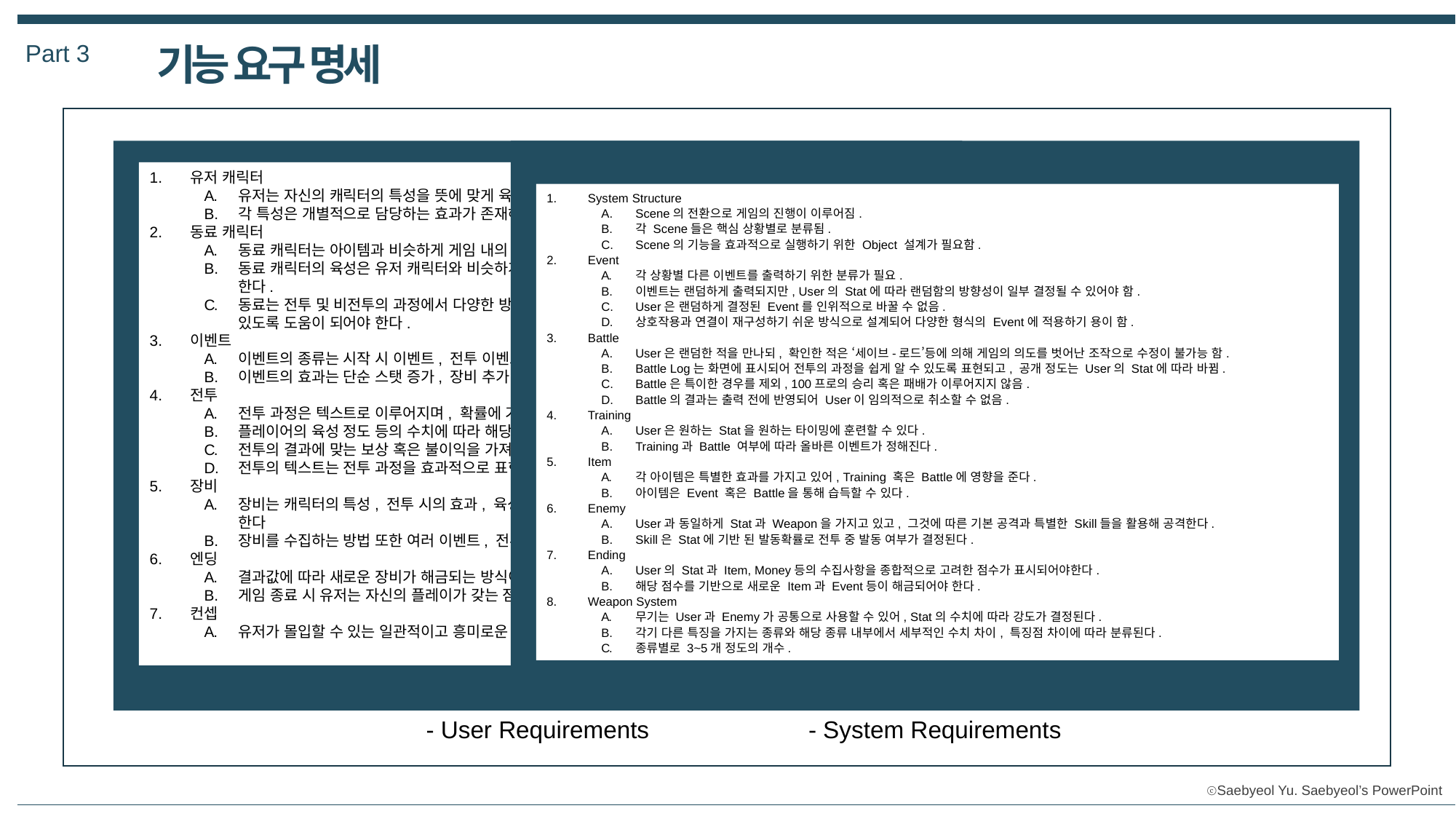

Part 3
기능 요구 명세

System Structure
Scene의 전환으로 게임의 진행이 이루어짐.
각 Scene들은 핵심 상황별로 분류됨.
Scene의 기능을 효과적으로 실행하기 위한 Object 설계가 필요함.
Event
각 상황별 다른 이벤트를 출력하기 위한 분류가 필요.
이벤트는 랜덤하게 출력되지만, User의 Stat에 따라 랜덤함의 방향성이 일부 결정될 수 있어야 함.
User은 랜덤하게 결정된 Event를 인위적으로 바꿀 수 없음.
상호작용과 연결이 재구성하기 쉬운 방식으로 설계되어 다양한 형식의 Event에 적용하기 용이 함.
Battle
User은 랜덤한 적을 만나되, 확인한 적은 ‘세이브-로드’등에 의해 게임의 의도를 벗어난 조작으로 수정이 불가능 함.
Battle Log는 화면에 표시되어 전투의 과정을 쉽게 알 수 있도록 표현되고, 공개 정도는 User의 Stat에 따라 바뀜.
Battle은 특이한 경우를 제외, 100프로의 승리 혹은 패배가 이루어지지 않음.
Battle의 결과는 출력 전에 반영되어 User이 임의적으로 취소할 수 없음.
Training
User은 원하는 Stat을 원하는 타이밍에 훈련할 수 있다.
Training과 Battle 여부에 따라 올바른 이벤트가 정해진다.
Item
각 아이템은 특별한 효과를 가지고 있어, Training 혹은 Battle에 영향을 준다.
아이템은 Event 혹은 Battle을 통해 습득할 수 있다.
Enemy
User과 동일하게 Stat과 Weapon을 가지고 있고, 그것에 따른 기본 공격과 특별한 Skill들을 활용해 공격한다.
Skill은 Stat에 기반 된 발동확률로 전투 중 발동 여부가 결정된다.
Ending
User의 Stat과 Item, Money등의 수집사항을 종합적으로 고려한 점수가 표시되어야한다.
해당 점수를 기반으로 새로운 Item과 Event등이 해금되어야 한다.
Weapon System
무기는 User과 Enemy가 공통으로 사용할 수 있어, Stat의 수치에 따라 강도가 결정된다.
각기 다른 특징을 가지는 종류와 해당 종류 내부에서 세부적인 수치 차이, 특징점 차이에 따라 분류된다.
종류별로 3~5개 정도의 개수.
- System Requirements
유저 캐릭터
유저는 자신의 캐릭터의 특성을 뜻에 맞게 육성할 수 있어야 한다.
각 특성은 개별적으로 담당하는 효과가 존재해야 한다.
동료 캐릭터
동료 캐릭터는 아이템과 비슷하게 게임 내의 이벤트를 통해 얻을 수 있어야 한다.
동료 캐릭터의 육성은 유저 캐릭터와 비슷하게 진행되어 유저에게 무엇을 육성할지 선택할 수 있도록 설계되어야 한다.
동료는 전투 및 비전투의 과정에서 다양한 방면으로 지원하여 유저가 게임의 클리어를 여러 방면으로 공략할 수 있도록 도움이 되어야 한다.
이벤트
이벤트의 종류는 시작 시 이벤트, 전투 이벤트, 육성 이벤트의 세가지로, 목표 시점에 맞게 나와야 한다.
이벤트의 효과는 단순 스탯 증가, 장비 추가, 버프/디버프 추가 등 다양하게 존재해야 한다.
전투
전투 과정은 텍스트로 이루어지며, 확률에 기반한 운 시스템으로 진행되어야 한다.
플레이어의 육성 정도 등의 수치에 따라 해당 확률이 변동하여 전투를 승리할 수 있도록 설계되어야 한다.
전투의 결과에 맞는 보상 혹은 불이익을 가져야 한다.
전투의 텍스트는 전투 과정을 효과적으로 표현해야 한다.
장비
장비는 캐릭터의 특성, 전투 시의 효과, 육성 시의 효과 등 다양한 방면으로 유저의 플레이에 영향을 주어야 한다
장비를 수집하는 방법 또한 여러 이벤트, 전투와 연동하여 다양해야 한다.
엔딩
결과값에 따라 새로운 장비가 해금되는 방식이 반영되어야 한다.
게임 종료 시 유저는 자신의 플레이가 갖는 점수 가치를 알 수 있어야 한다.
컨셉
유저가 몰입할 수 있는 일관적이고 흥미로운 배경과 스토리를 가지고 있어야 한다.

- User Requirements